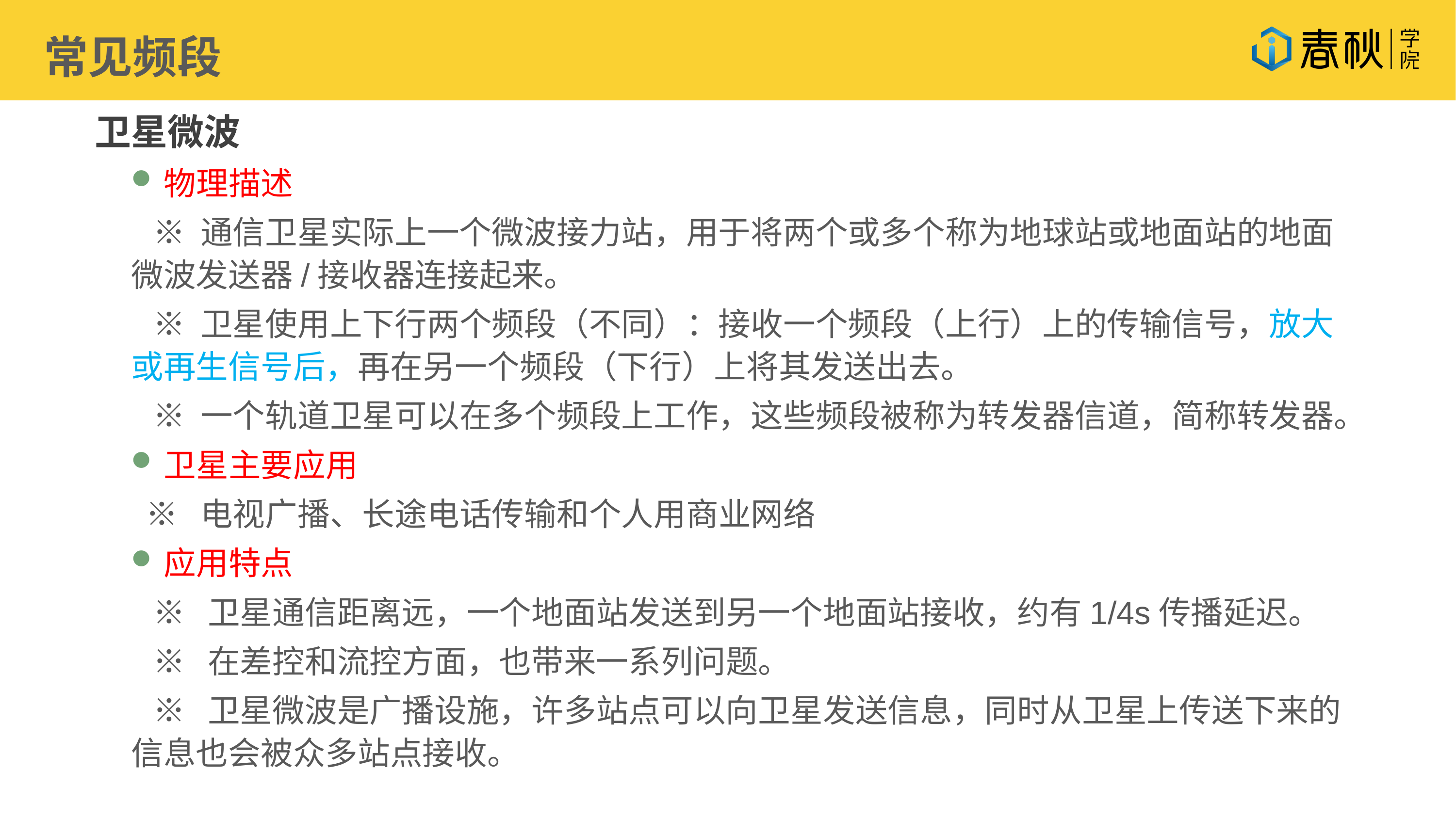

常见频段
卫星微波
物理描述
        ※ 通信卫星实际上一个微波接力站，用于将两个或多个称为地球站或地面站的地面微波发送器/接收器连接起来。
        ※ 卫星使用上下行两个频段（不同）：接收一个频段（上行）上的传输信号，放大或再生信号后，再在另一个频段（下行）上将其发送出去。
        ※ 一个轨道卫星可以在多个频段上工作，这些频段被称为转发器信道，简称转发器。
卫星主要应用
       ※  电视广播、长途电话传输和个人用商业网络
应用特点
        ※  卫星通信距离远，一个地面站发送到另一个地面站接收，约有1/4s传播延迟。
        ※  在差控和流控方面，也带来一系列问题。
        ※  卫星微波是广播设施，许多站点可以向卫星发送信息，同时从卫星上传送下来的信息也会被众多站点接收。